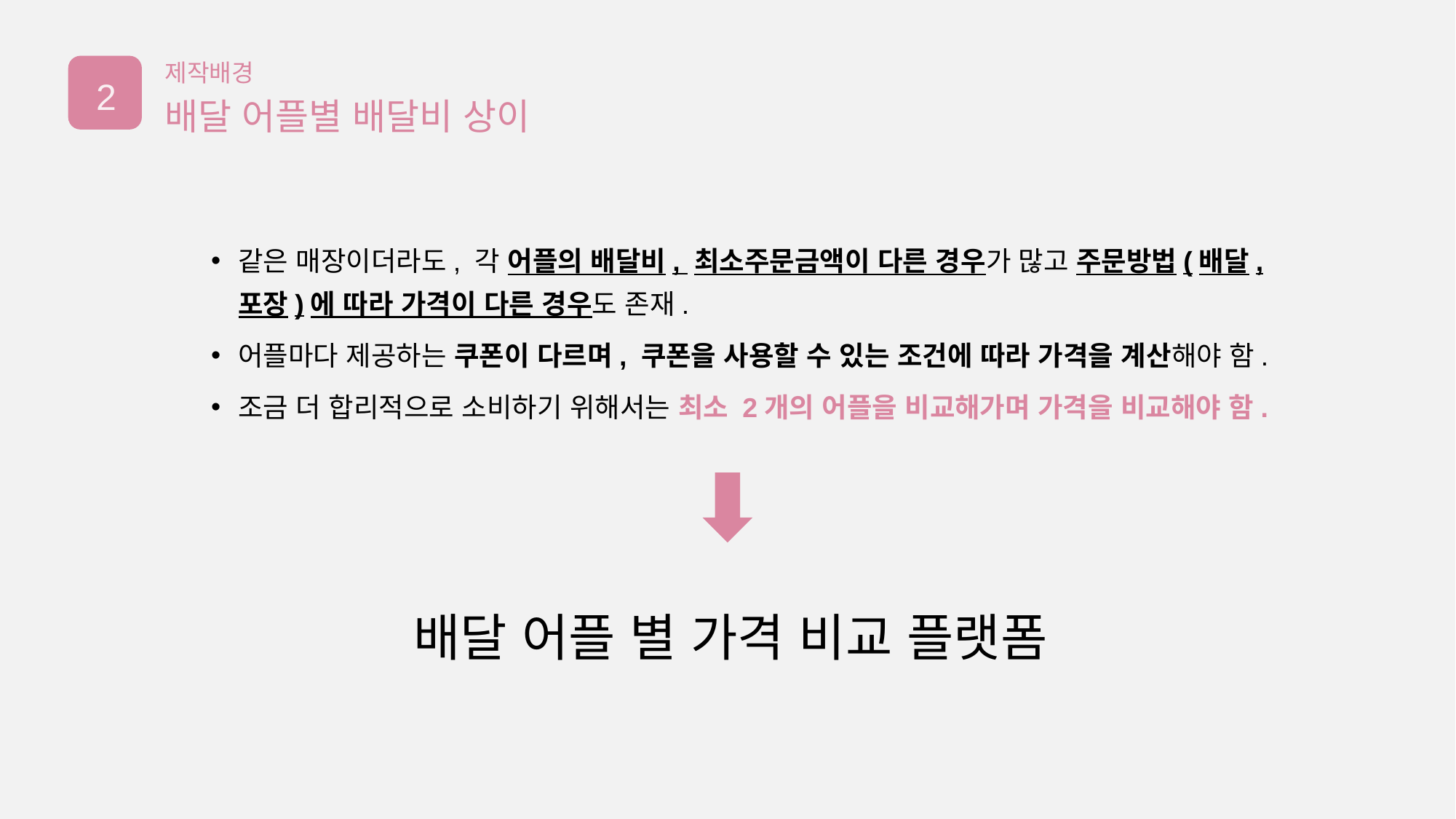

제작배경

2
배달 어플별 배달비 상이
같은 매장이더라도, 각 어플의 배달비, 최소주문금액이 다른 경우가 많고 주문방법(배달, 포장)에 따라 가격이 다른 경우도 존재.
어플마다 제공하는 쿠폰이 다르며, 쿠폰을 사용할 수 있는 조건에 따라 가격을 계산해야 함.
조금 더 합리적으로 소비하기 위해서는 최소 2개의 어플을 비교해가며 가격을 비교해야 함.

배달 어플 별 가격 비교 플랫폼